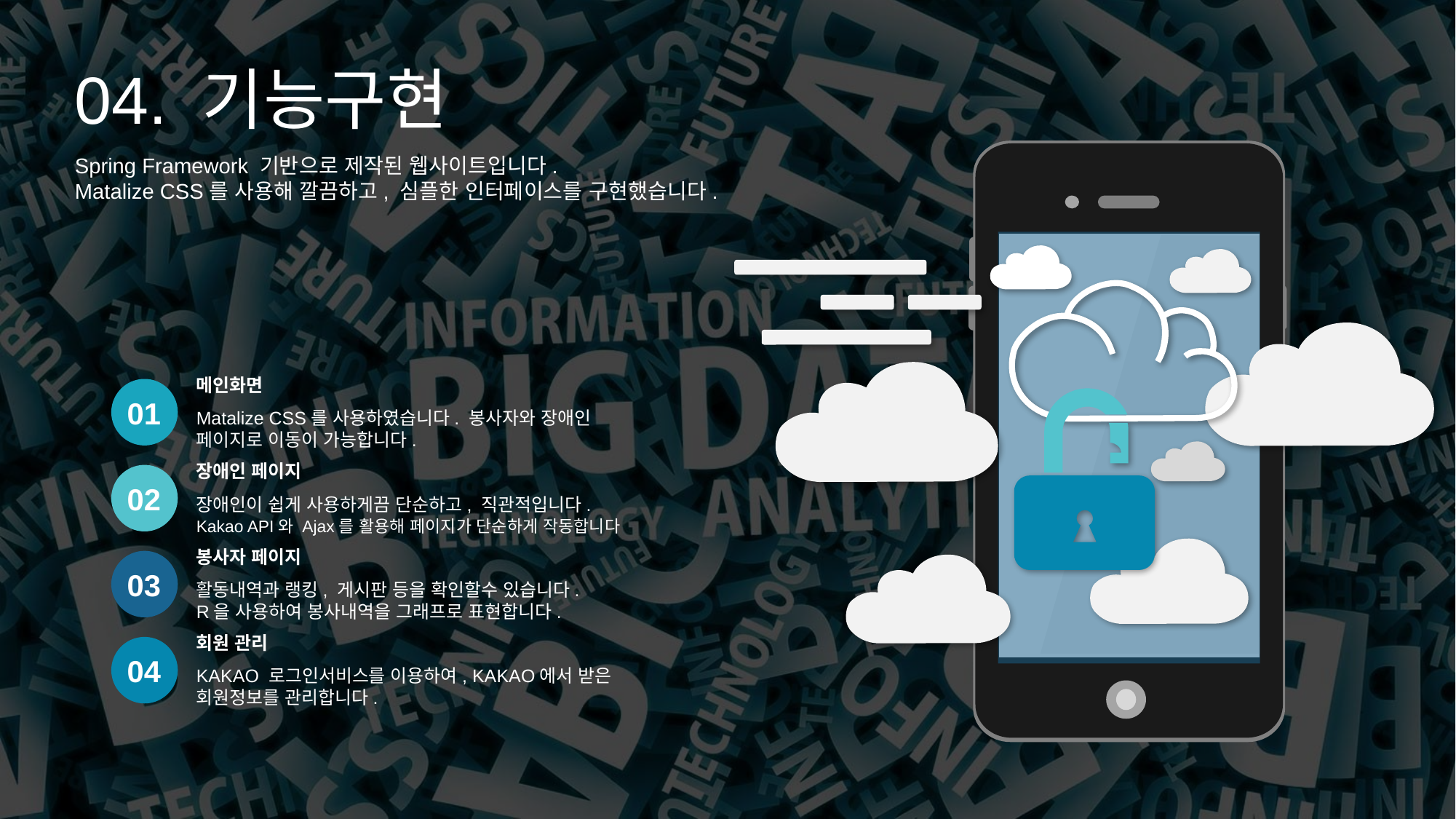

04. 기능구현

Spring Framework 기반으로 제작된 웹사이트입니다.
Matalize CSS를 사용해 깔끔하고, 심플한 인터페이스를 구현했습니다.

메인화면
Matalize CSS를 사용하였습니다. 봉사자와 장애인 페이지로 이동이 가능합니다.

01

장애인 페이지
장애인이 쉽게 사용하게끔 단순하고, 직관적입니다.
Kakao API와 Ajax를 활용해 페이지가 단순하게 작동합니다

02

봉사자 페이지
활동내역과 랭킹, 게시판 등을 확인할수 있습니다.
R을 사용하여 봉사내역을 그래프로 표현합니다.

03
회원 관리
KAKAO 로그인서비스를 이용하여, KAKAO에서 받은 회원정보를 관리합니다.

04